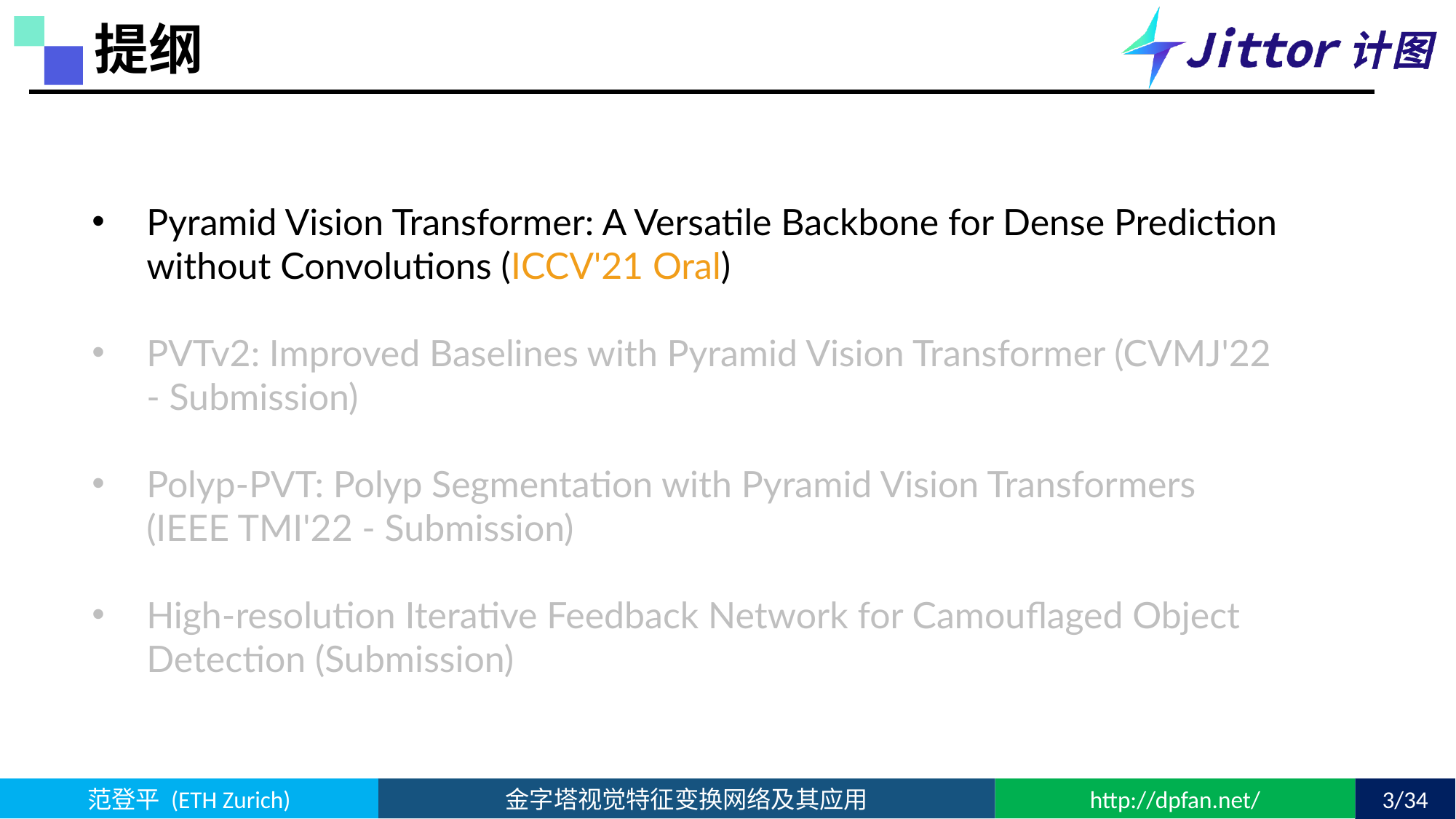

提纲
Pyramid Vision Transformer: A Versatile Backbone for Dense Prediction without Convolutions (ICCV'21 Oral)

PVTv2: Improved Baselines with Pyramid Vision Transformer (CVMJ'22 - Submission)

Polyp-PVT: Polyp Segmentation with Pyramid Vision Transformers (IEEE TMI'22 - Submission)

High-resolution Iterative Feedback Network for Camouflaged Object Detection (Submission)